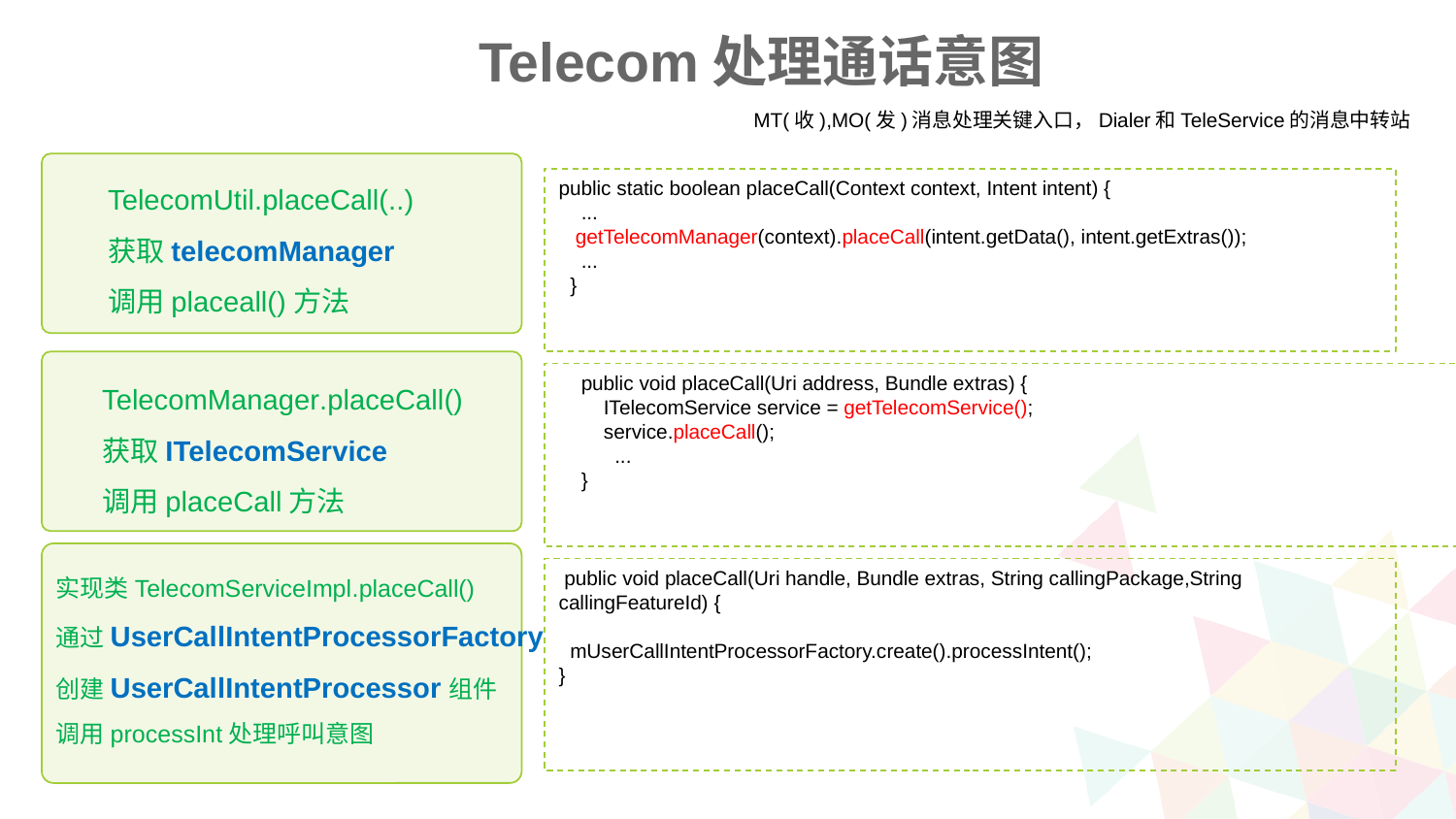

Telecom处理通话意图
MT(收),MO(发)消息处理关键入口，Dialer和TeleService的消息中转站

TelecomUtil.placeCall(..)
获取telecomManager
调用placeall()方法
public static boolean placeCall(Context context, Intent intent) {
    ...
   getTelecomManager(context).placeCall(intent.getData(), intent.getExtras());
    ...
  }

TelecomManager.placeCall()
获取ITelecomService
调用placeCall方法
    public void placeCall(Uri address, Bundle extras) {
        ITelecomService service = getTelecomService();
        service.placeCall();
          ...
    }

实现类TelecomServiceImpl.placeCall()
通过UserCallIntentProcessorFactory
创建UserCallIntentProcessor组件
调用processInt处理呼叫意图
 public void placeCall(Uri handle, Bundle extras, String callingPackage,String callingFeatureId) {

  mUserCallIntentProcessorFactory.create().processIntent();
}